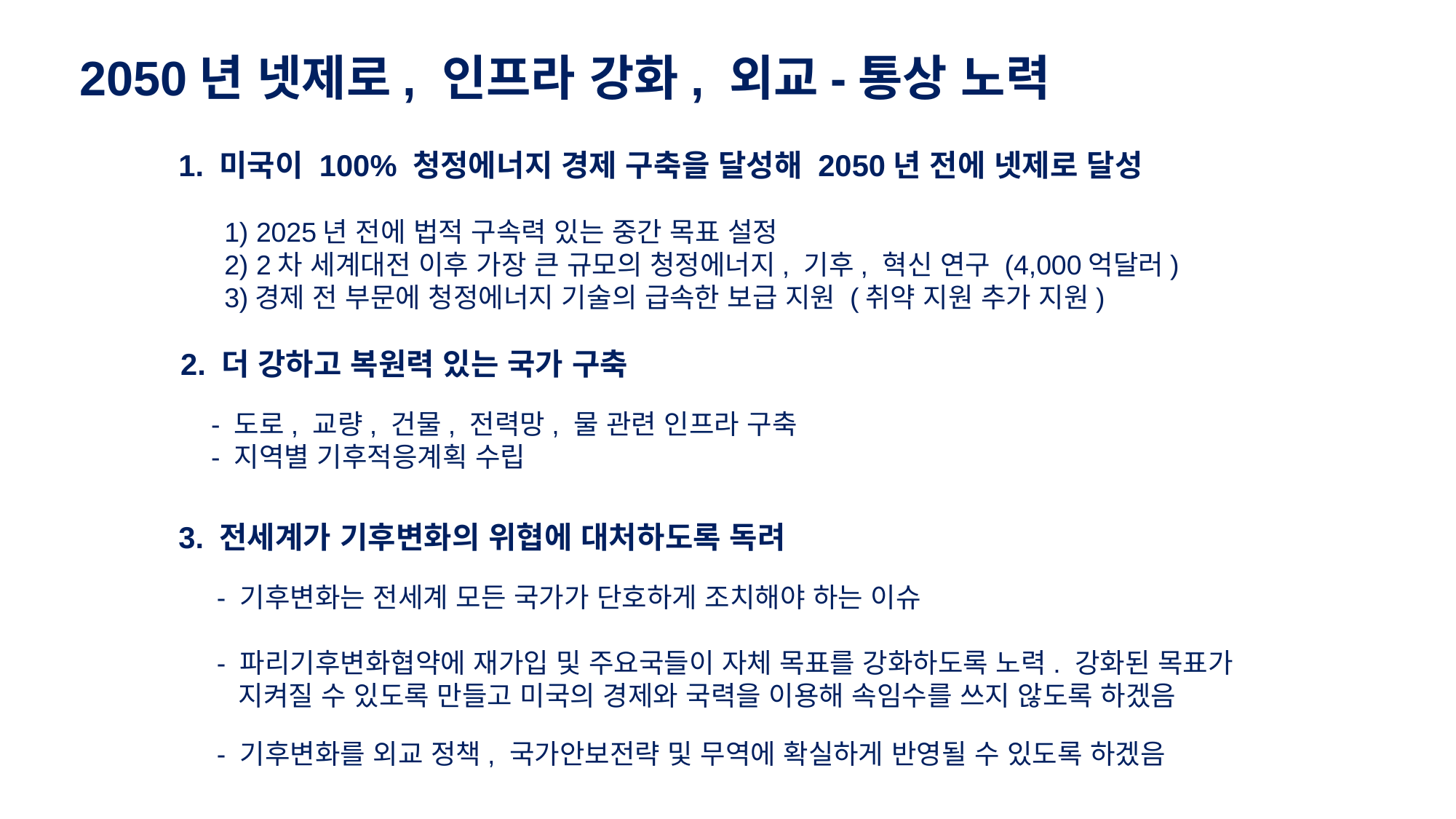

2050년 넷제로, 인프라 강화, 외교-통상 노력
1. 미국이 100% 청정에너지 경제 구축을 달성해 2050년 전에 넷제로 달성

      1) 2025년 전에 법적 구속력 있는 중간 목표 설정
      2) 2차 세계대전 이후 가장 큰 규모의 청정에너지, 기후, 혁신 연구 (4,000억달러)
      3)경제 전 부문에 청정에너지 기술의 급속한 보급 지원 (취약 지원 추가 지원)
2. 더 강하고 복원력 있는 국가 구축

    - 도로, 교량, 건물, 전력망, 물 관련 인프라 구축
    - 지역별 기후적응계획 수립
3. 전세계가 기후변화의 위협에 대처하도록 독려

     - 기후변화는 전세계 모든 국가가 단호하게 조치해야 하는 이슈

     - 파리기후변화협약에 재가입 및 주요국들이 자체 목표를 강화하도록 노력. 강화된 목표가
       지켜질 수 있도록 만들고 미국의 경제와 국력을 이용해 속임수를 쓰지 않도록 하겠음

     - 기후변화를 외교 정책, 국가안보전략 및 무역에 확실하게 반영될 수 있도록 하겠음